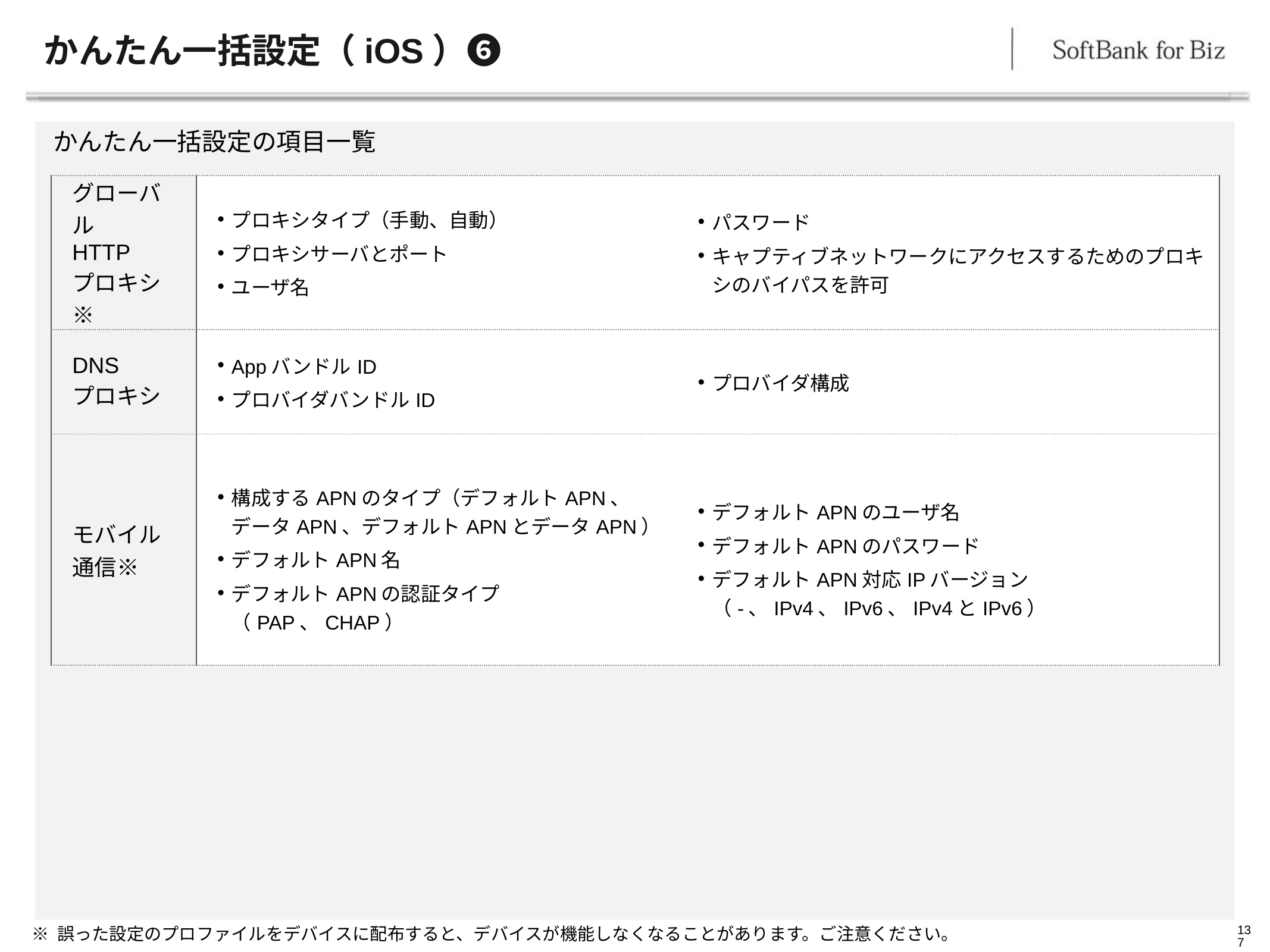

# かんたん一括設定（iOS）❻
かんたん一括設定の項目一覧

| グローバル HTTP プロキシ※ | プロキシタイプ（手動、自動） プロキシサーバとポート ユーザ名 | パスワード キャプティブネットワークにアクセスするためのプロキシのバイパスを許可 |
| --- | --- | --- |
| DNS プロキシ | AppバンドルID プロバイダバンドルID | プロバイダ構成 |
| モバイル通信※ | 構成するAPNのタイプ（デフォルトAPN、データAPN、デフォルトAPNとデータAPN） デフォルトAPN名 デフォルトAPNの認証タイプ（PAP、CHAP） | デフォルトAPNのユーザ名 デフォルトAPNのパスワード デフォルトAPN対応IPバージョン（-、IPv4、IPv6、IPv4とIPv6） |
137
※ 誤った設定のプロファイルをデバイスに配布すると、デバイスが機能しなくなることがあります。ご注意ください。